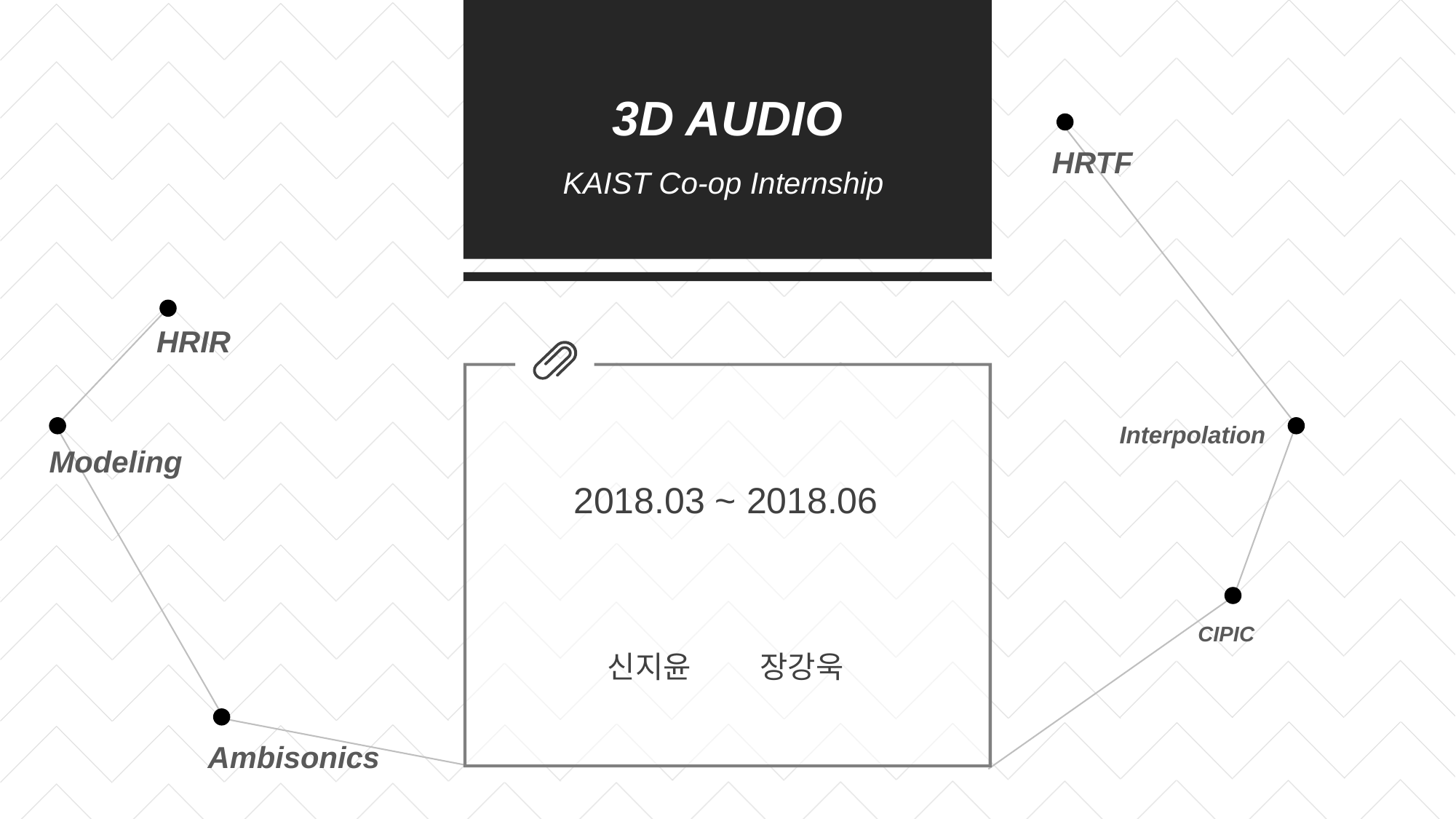

3D AUDIO
KAIST Co-op Internship

HRTF

HRIR

Interpolation

Modeling
2018.03 ~ 2018.06

신지윤        장강욱

CIPIC

Ambisonics